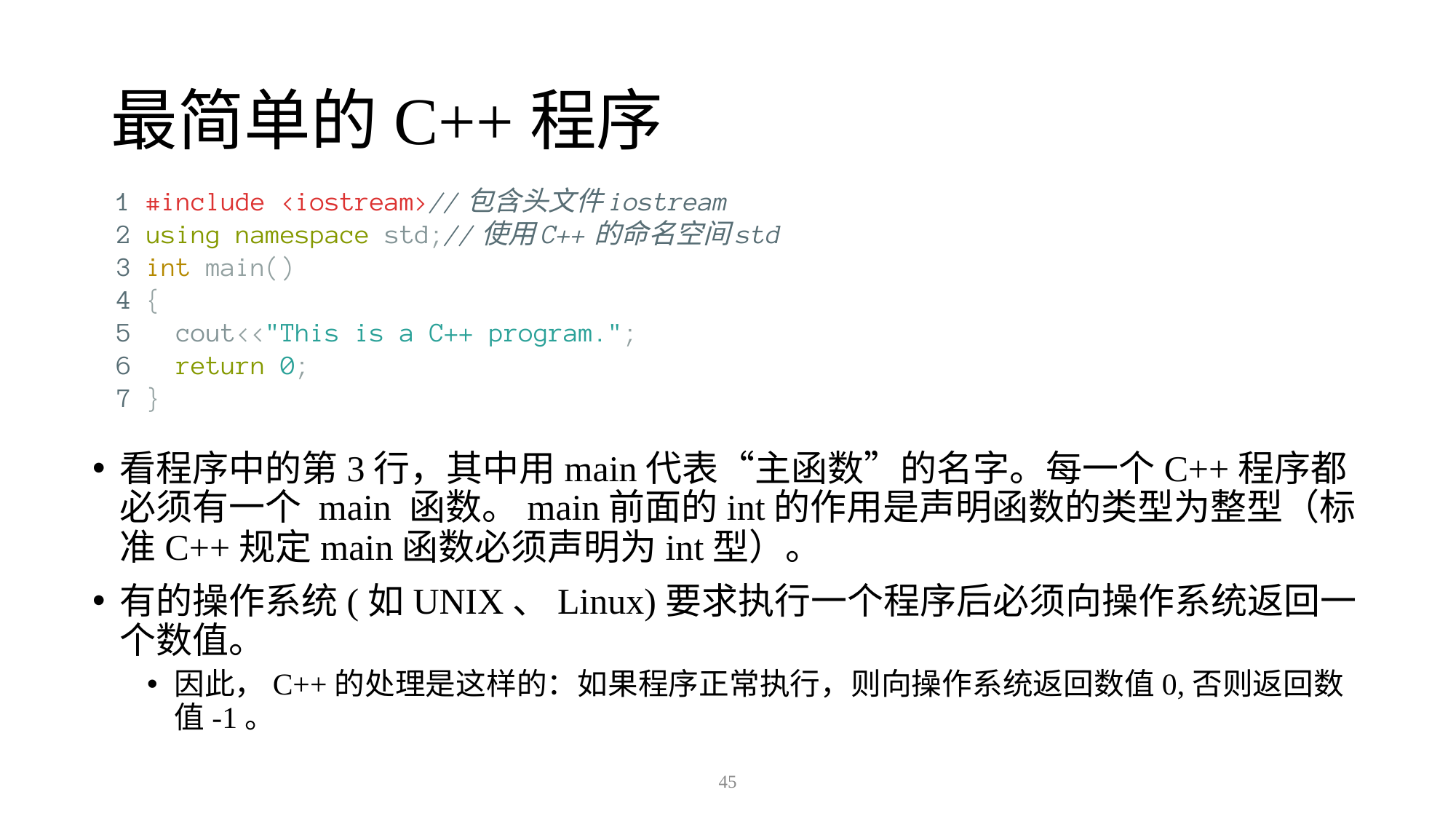

# 最简单的C++程序
 1 #include <iostream>//包含头文件iostream
 2 using namespace std;//使用C++的命名空间std
 3 int main()
 4 {
 5   cout<<"This is a C++ program.";
 6   return 0;
 7 }
看程序中的第3行，其中用main代表“主函数”的名字。每一个C++程序都必须有一个 main 函数。main前面的int的作用是声明函数的类型为整型（标准C++规定main函数必须声明为int型）。
有的操作系统(如UNIX、Linux)要求执行一个程序后必须向操作系统返回一个数值。
因此，C++的处理是这样的：如果程序正常执行，则向操作系统返回数值0,否则返回数值-1。
45